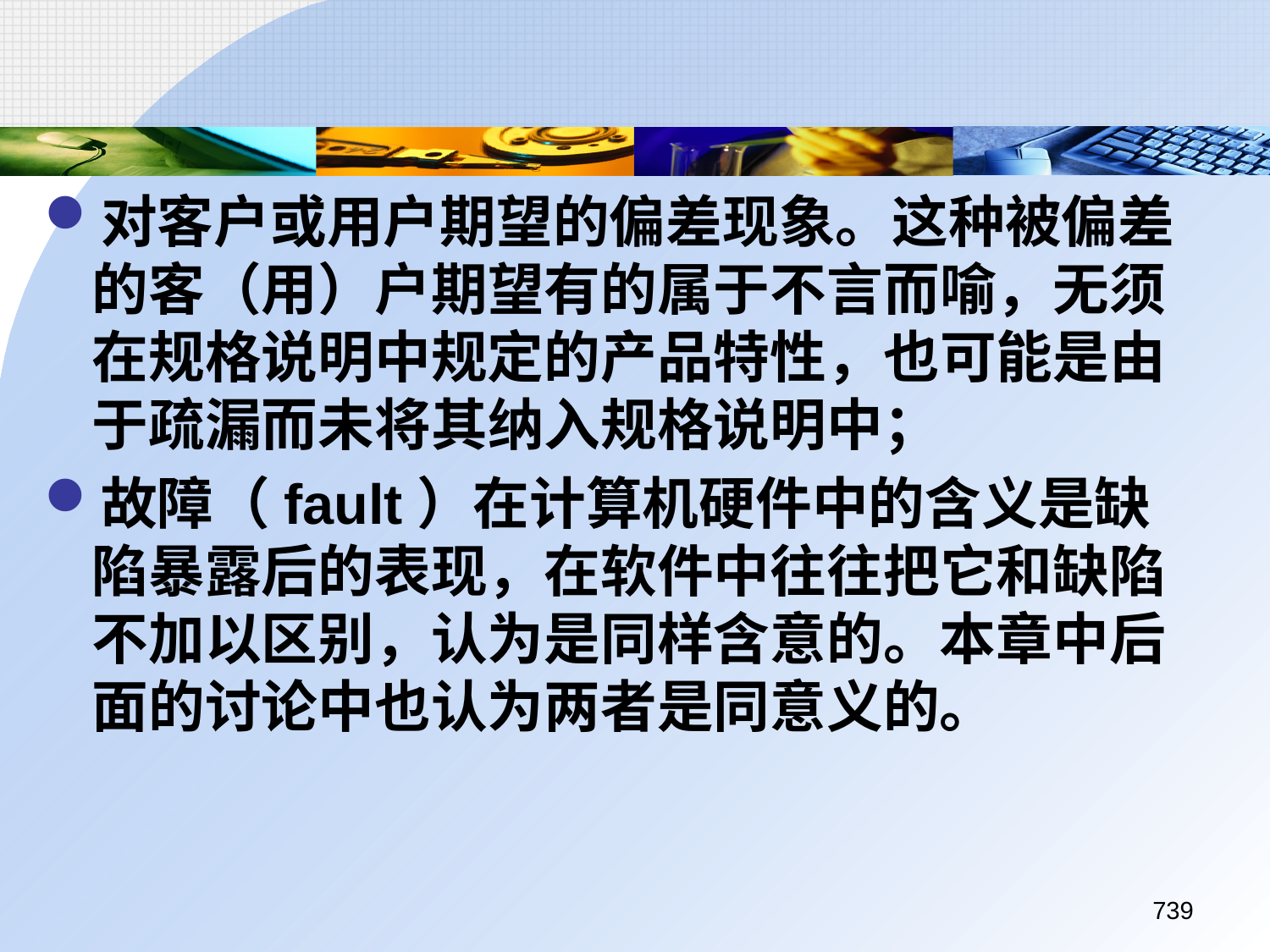

对客户或用户期望的偏差现象。这种被偏差的客（用）户期望有的属于不言而喻，无须在规格说明中规定的产品特性，也可能是由于疏漏而未将其纳入规格说明中；
故障（fault）在计算机硬件中的含义是缺陷暴露后的表现，在软件中往往把它和缺陷不加以区别，认为是同样含意的。本章中后面的讨论中也认为两者是同意义的。

739